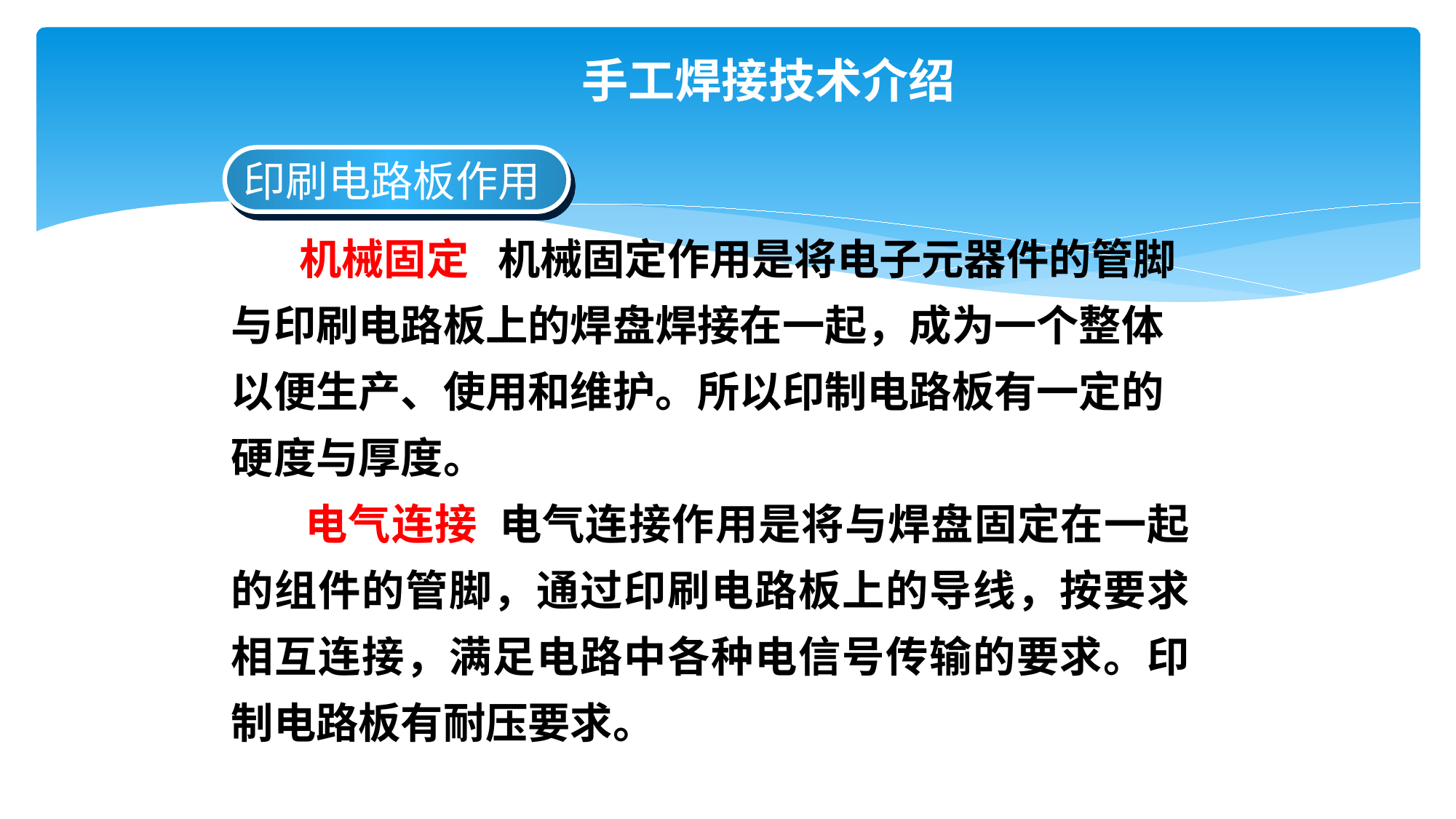

# 手工焊接技术介绍
印刷电路板作用
      机械固定   机械固定作用是将电子元器件的管脚与印刷电路板上的焊盘焊接在一起，成为一个整体以便生产、使用和维护。所以印制电路板有一定的硬度与厚度。
      电气连接  电气连接作用是将与焊盘固定在一起的组件的管脚，通过印刷电路板上的导线，按要求相互连接，满足电路中各种电信号传输的要求。印制电路板有耐压要求。